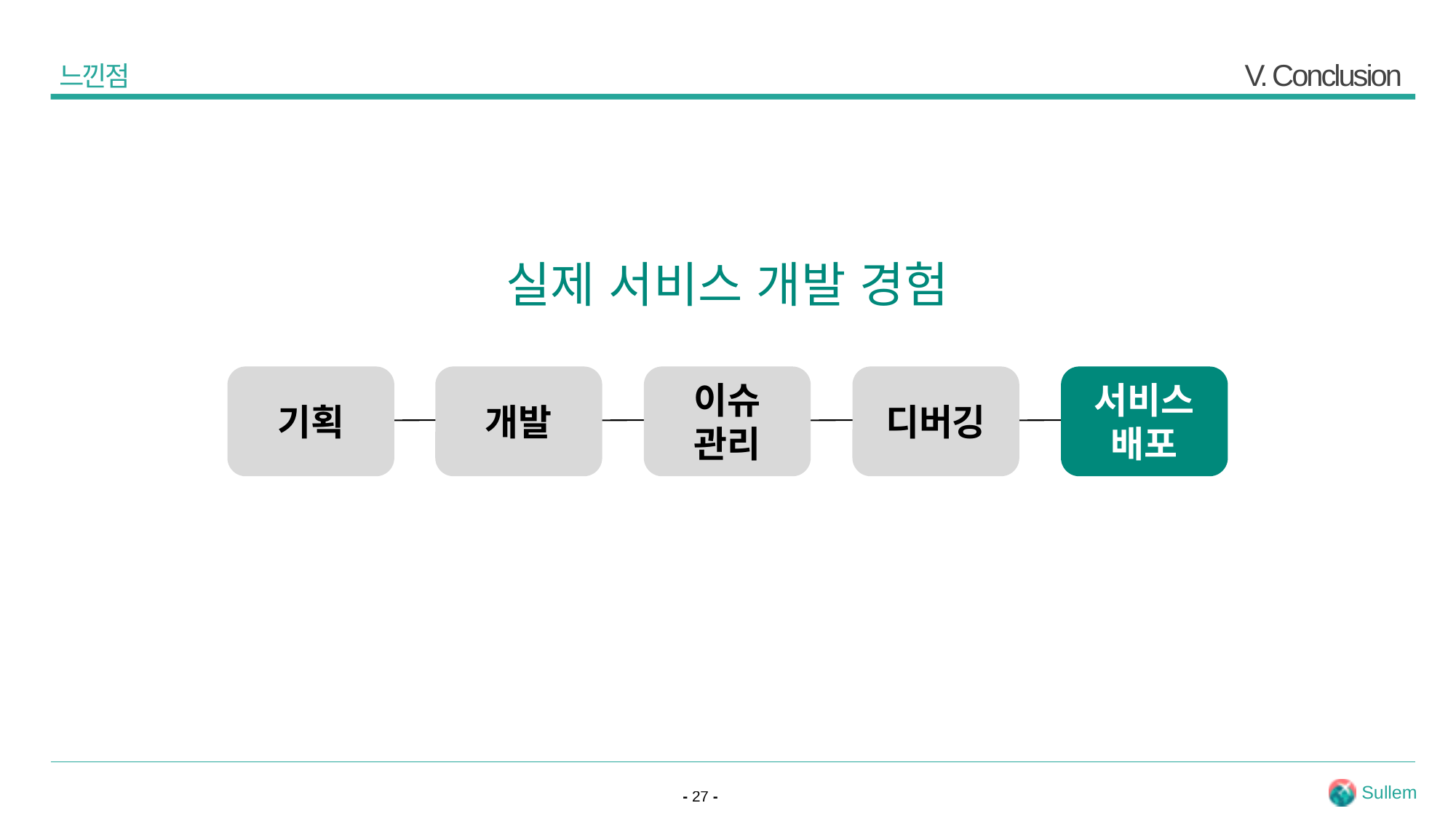

# V. Conclusion
느낀점

실제 서비스 개발 경험
기획
개발
이슈 관리
디버깅
서비스
배포